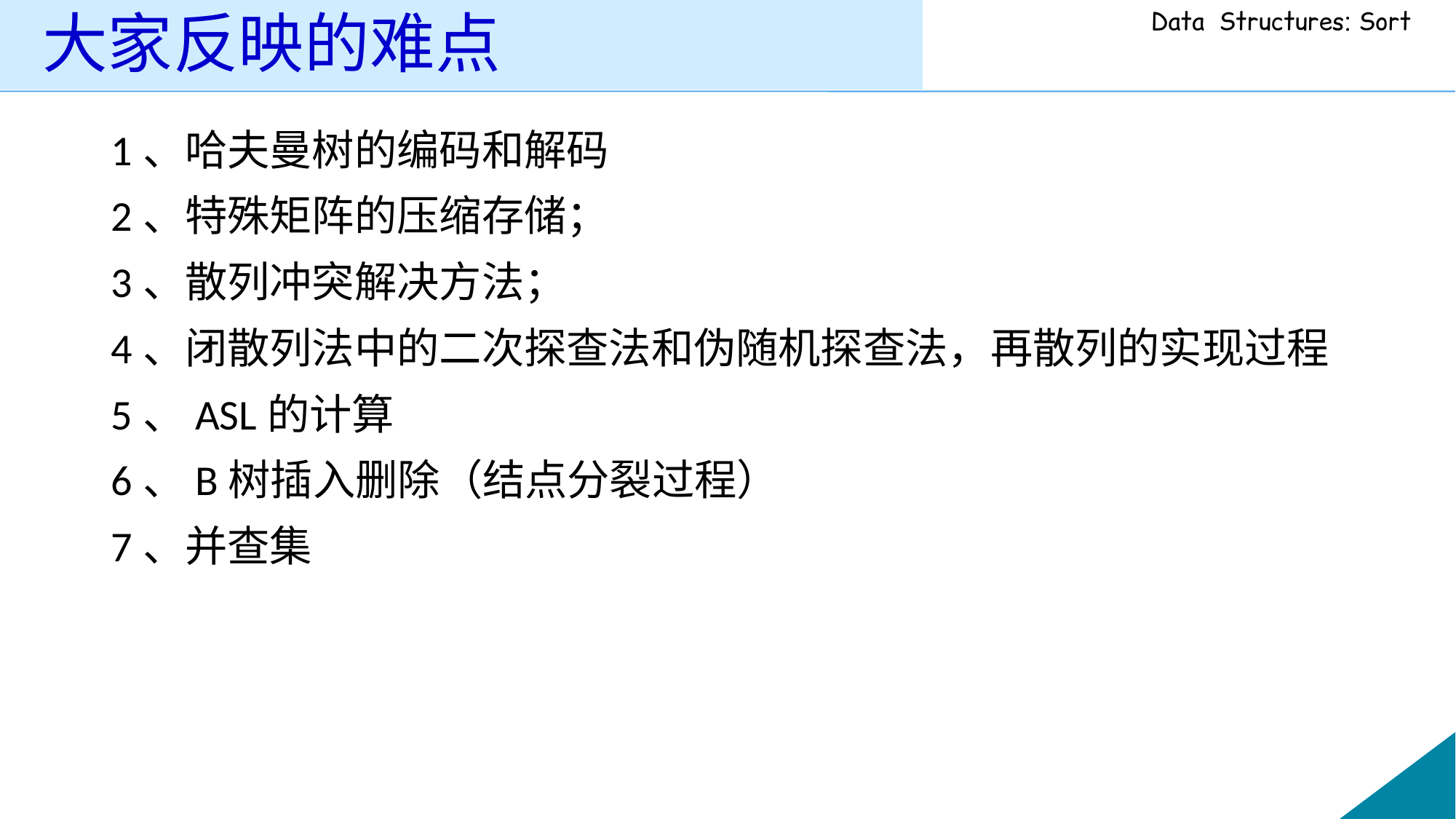

# 大家反映的难点
1、哈夫曼树的编码和解码
2、特殊矩阵的压缩存储；
3、散列冲突解决方法；
4、闭散列法中的二次探查法和伪随机探查法，再散列的实现过程
5、ASL的计算
6、B树插入删除（结点分裂过程）
7、并查集